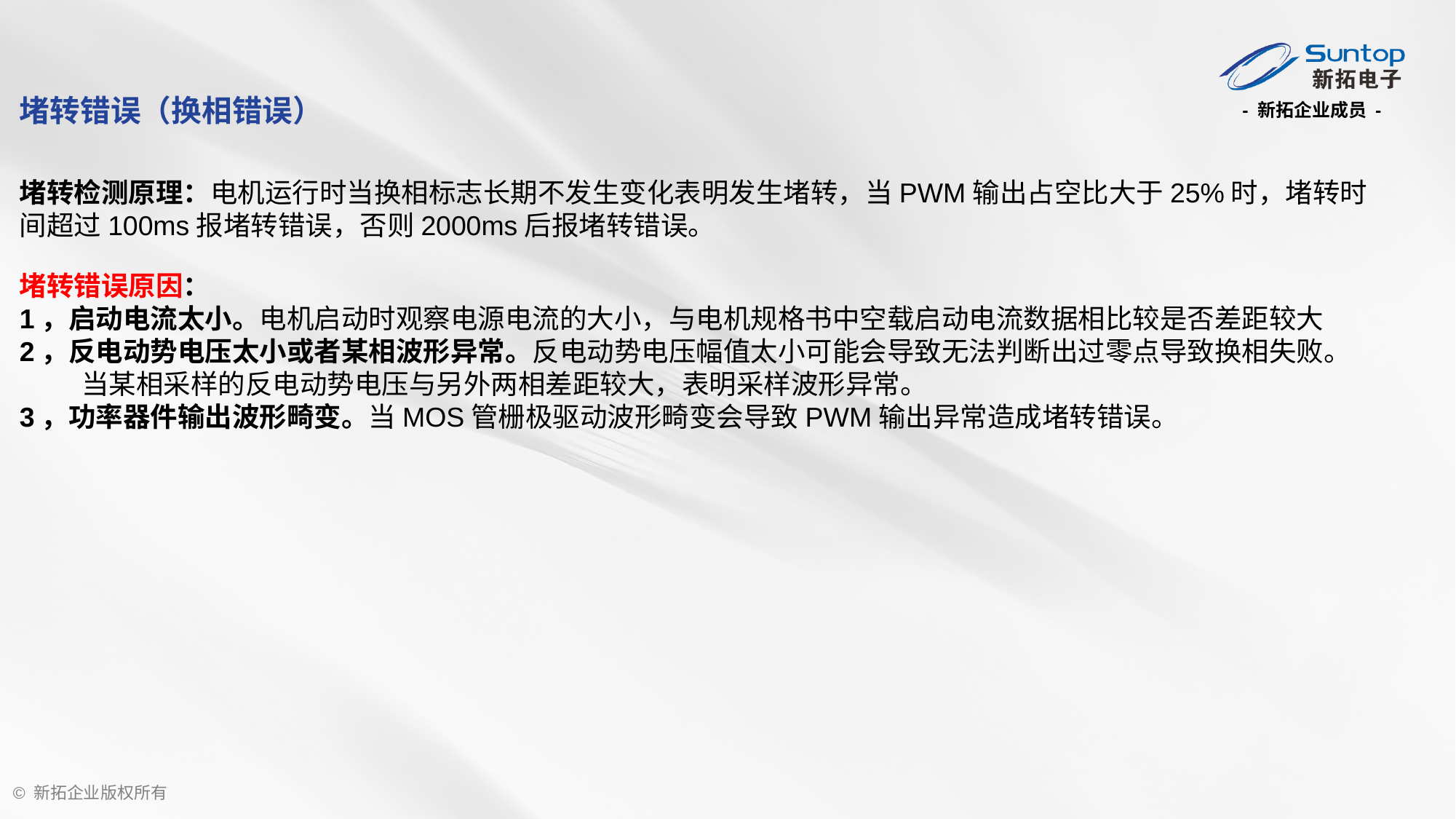

堵转错误（换相错误）

堵转检测原理：电机运行时当换相标志长期不发生变化表明发生堵转，当PWM输出占空比大于25%时，堵转时间超过100ms报堵转错误，否则2000ms后报堵转错误。
堵转错误原因：
1，启动电流太小。电机启动时观察电源电流的大小，与电机规格书中空载启动电流数据相比较是否差距较大
2，反电动势电压太小或者某相波形异常。反电动势电压幅值太小可能会导致无法判断出过零点导致换相失败。
         当某相采样的反电动势电压与另外两相差距较大，表明采样波形异常。
3，功率器件输出波形畸变。当MOS管栅极驱动波形畸变会导致PWM输出异常造成堵转错误。